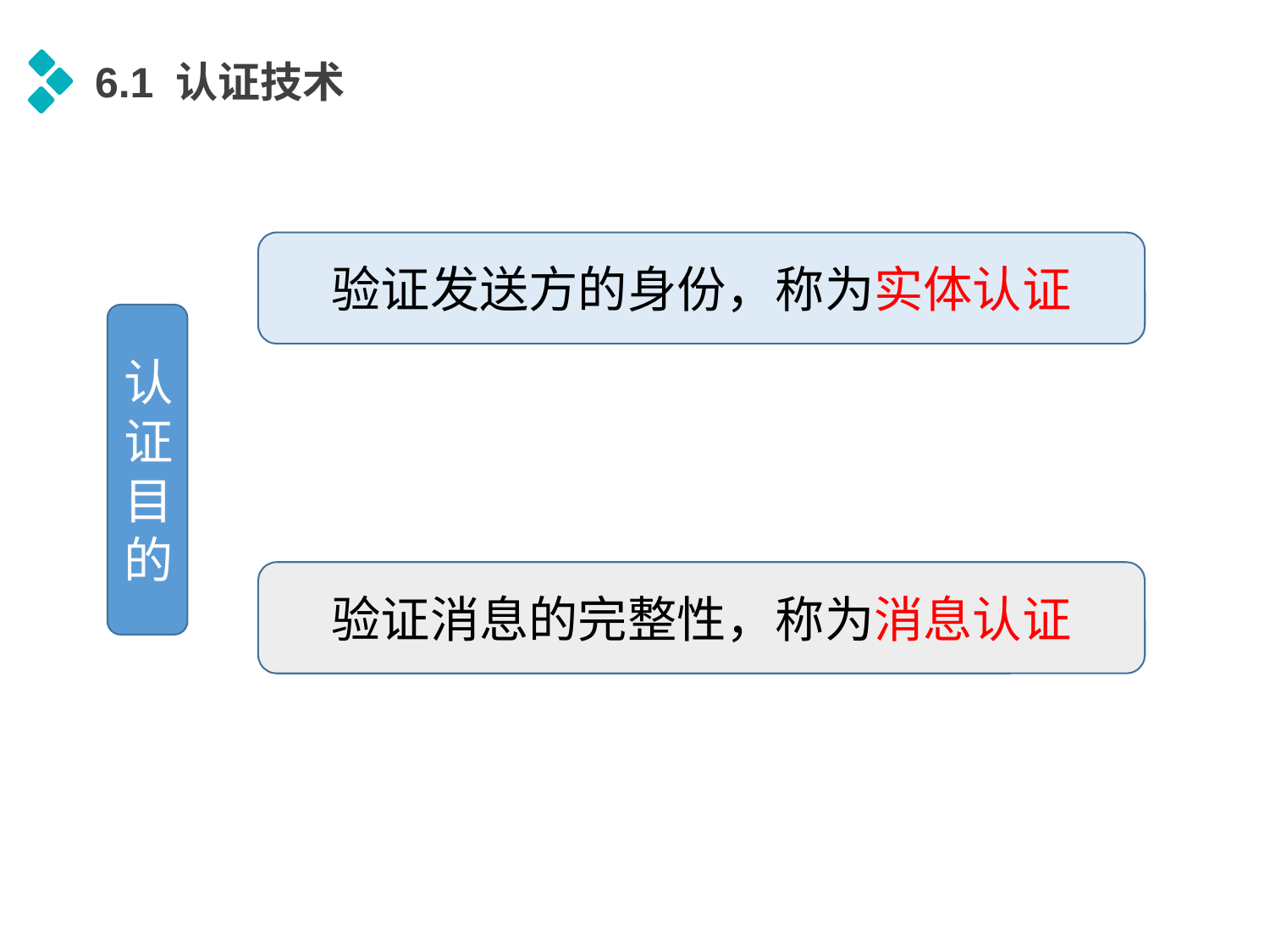

6.1 认证技术

验证发送方的身份，称为实体认证
认证目的
验证消息的完整性，称为消息认证